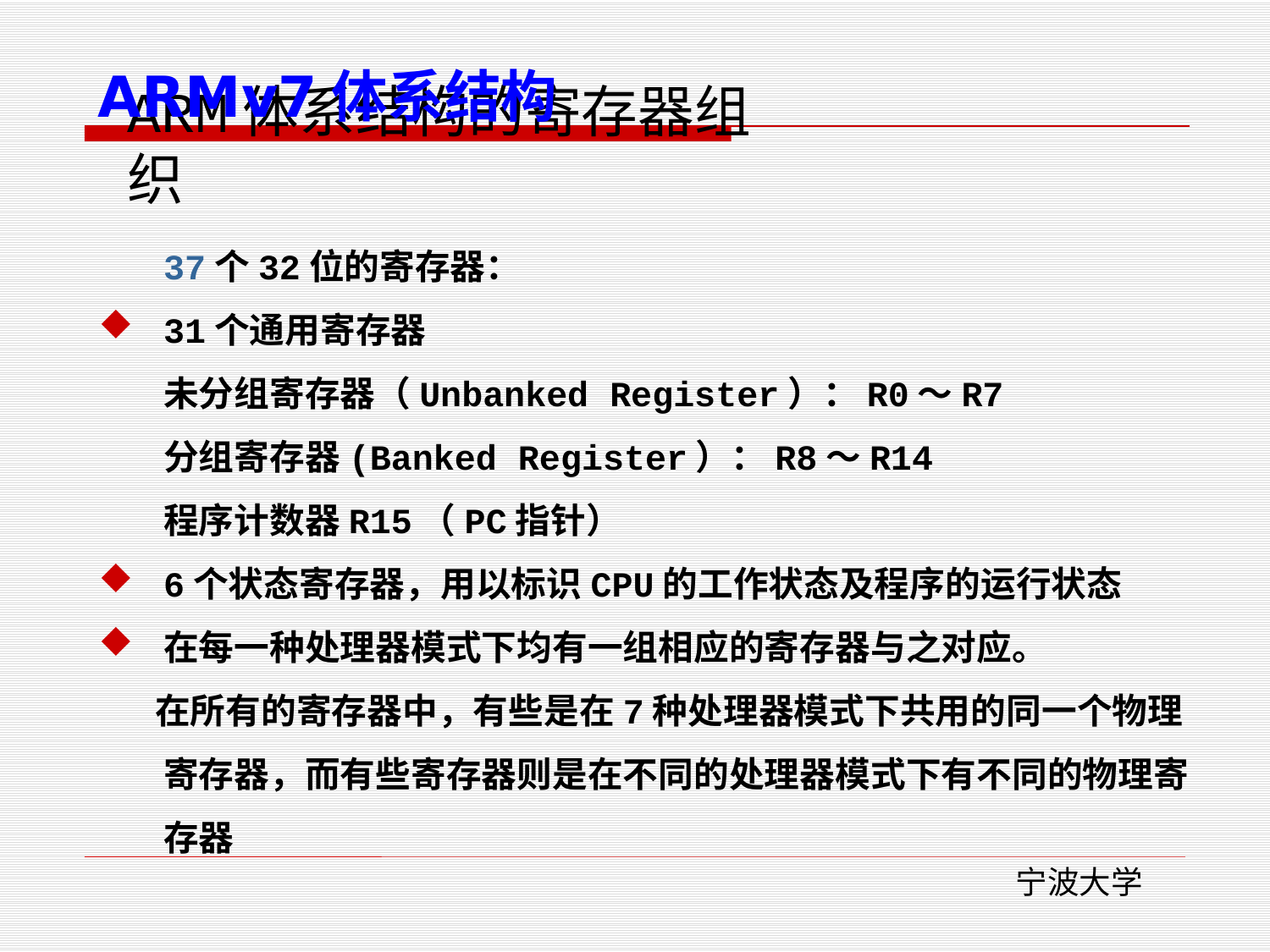

ARMv7体系结构
# ARM体系结构的寄存器组织
	37个32位的寄存器：
31个通用寄存器
	未分组寄存器（Unbanked Register）：R0～R7
	分组寄存器(Banked Register）：R8～R14
	程序计数器R15（PC指针）
6个状态寄存器，用以标识CPU的工作状态及程序的运行状态
在每一种处理器模式下均有一组相应的寄存器与之对应。
      在所有的寄存器中，有些是在7种处理器模式下共用的同一个物理寄存器，而有些寄存器则是在不同的处理器模式下有不同的物理寄存器